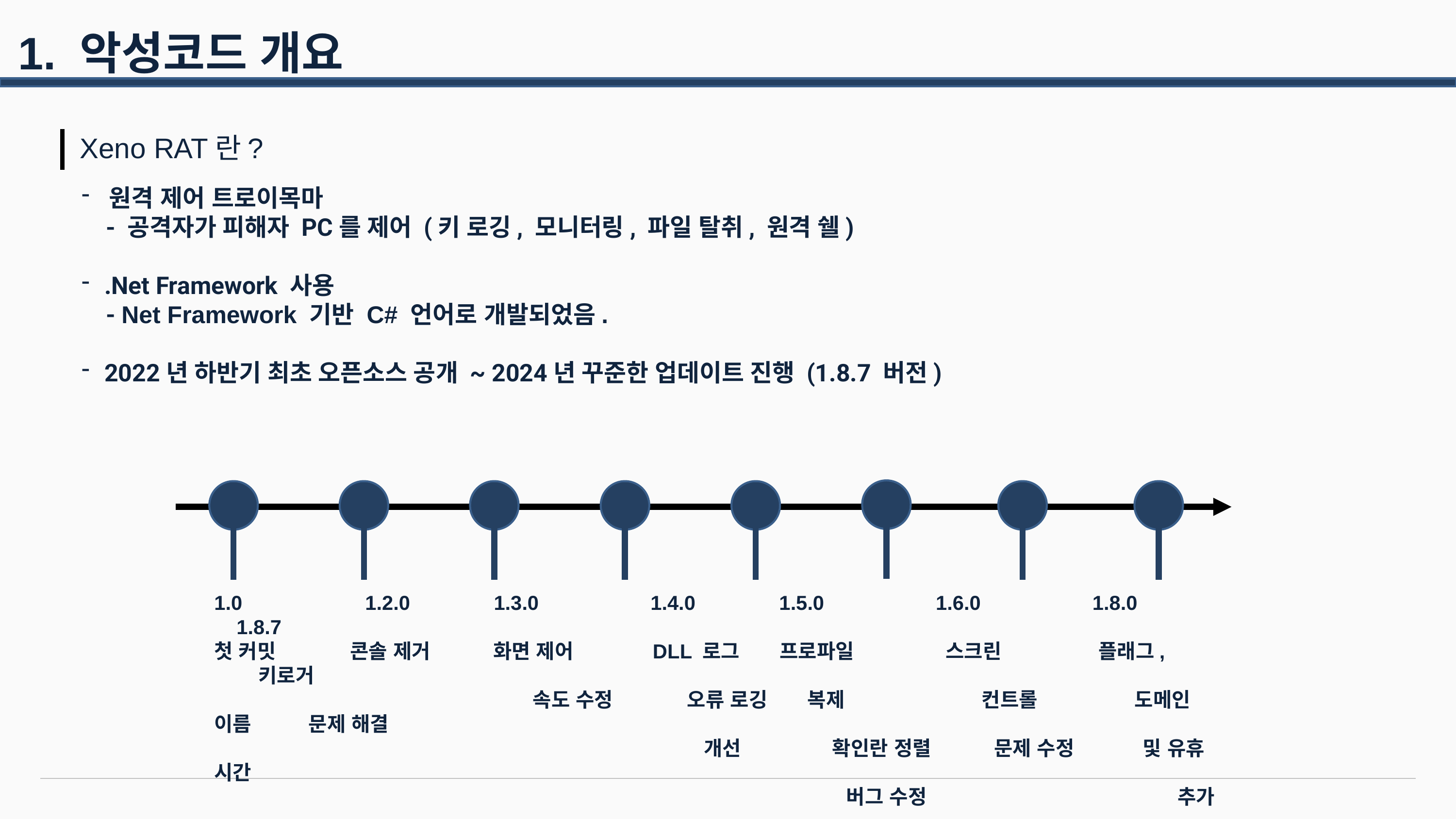

1. 악성코드 개요

Xeno RAT란?
원격 제어 트로이목마
    - 공격자가 피해자 PC를 제어 (키 로깅, 모니터링, 파일 탈취, 원격 쉘)

.Net Framework 사용
    - Net Framework 기반 C# 언어로 개발되었음.

2022년 하반기 최초 오픈소스 공개 ~ 2024년 꾸준한 업데이트 진행 (1.8.7 버전)

1.0                      1.2.0               1.3.0                    1.4.0               1.5.0                    1.6.0                    1.8.0                    1.8.7
첫 커밋             콘솔 제거           화면 제어             DLL 로그       프로파일                스크린                 플래그,                  키로거
                                                       속도 수정             오류 로깅       복제                        컨트롤                 도메인 이름          문제 해결
                                                                                     개선                확인란 정렬           문제 수정            및 유휴 시간
                                                                                                              버그 수정                                            추가